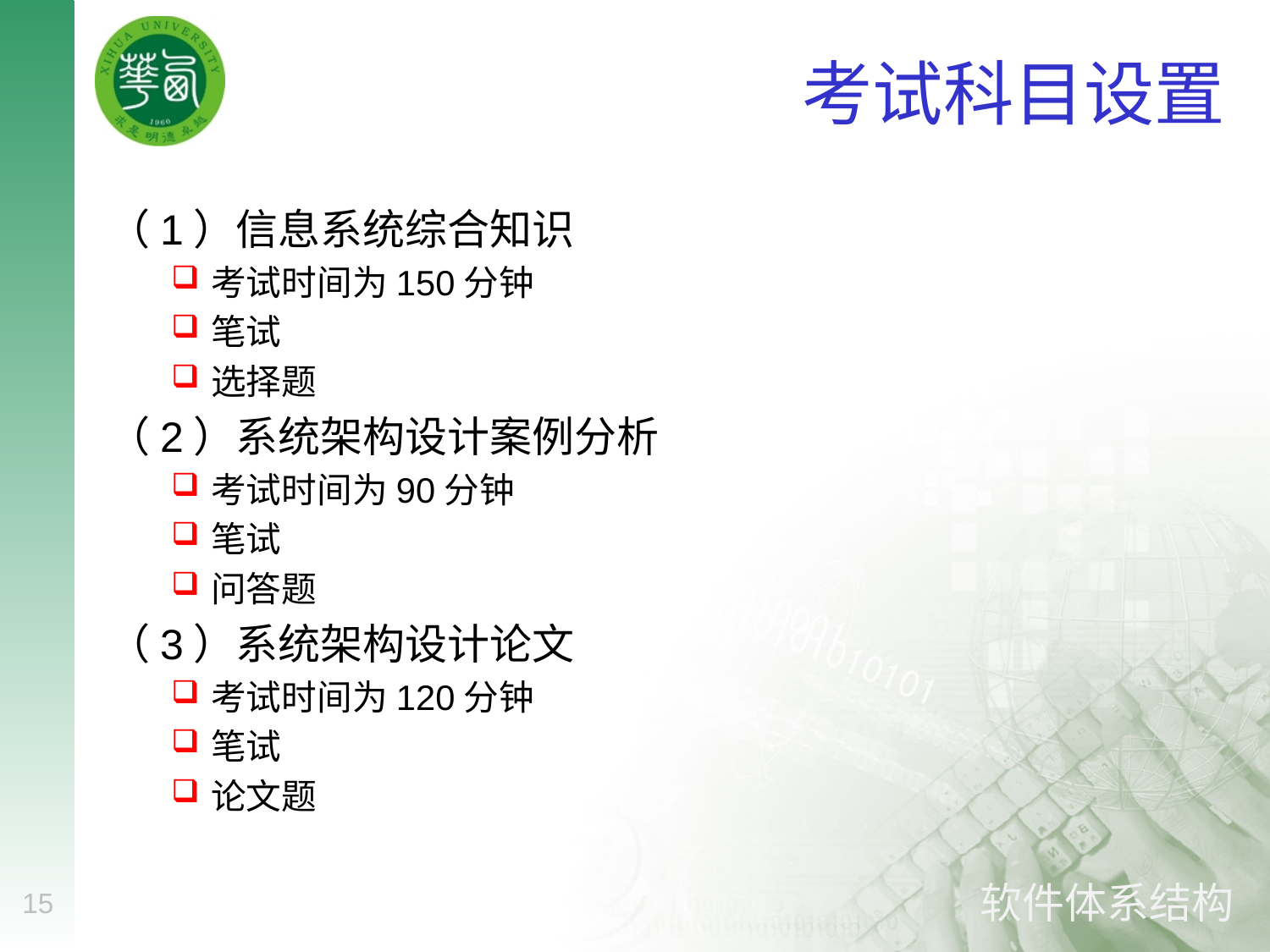

# 考试科目设置
（1）信息系统综合知识
考试时间为150分钟
笔试
选择题
（2）系统架构设计案例分析
考试时间为90分钟
笔试
问答题
（3）系统架构设计论文
考试时间为120分钟
笔试
论文题
15